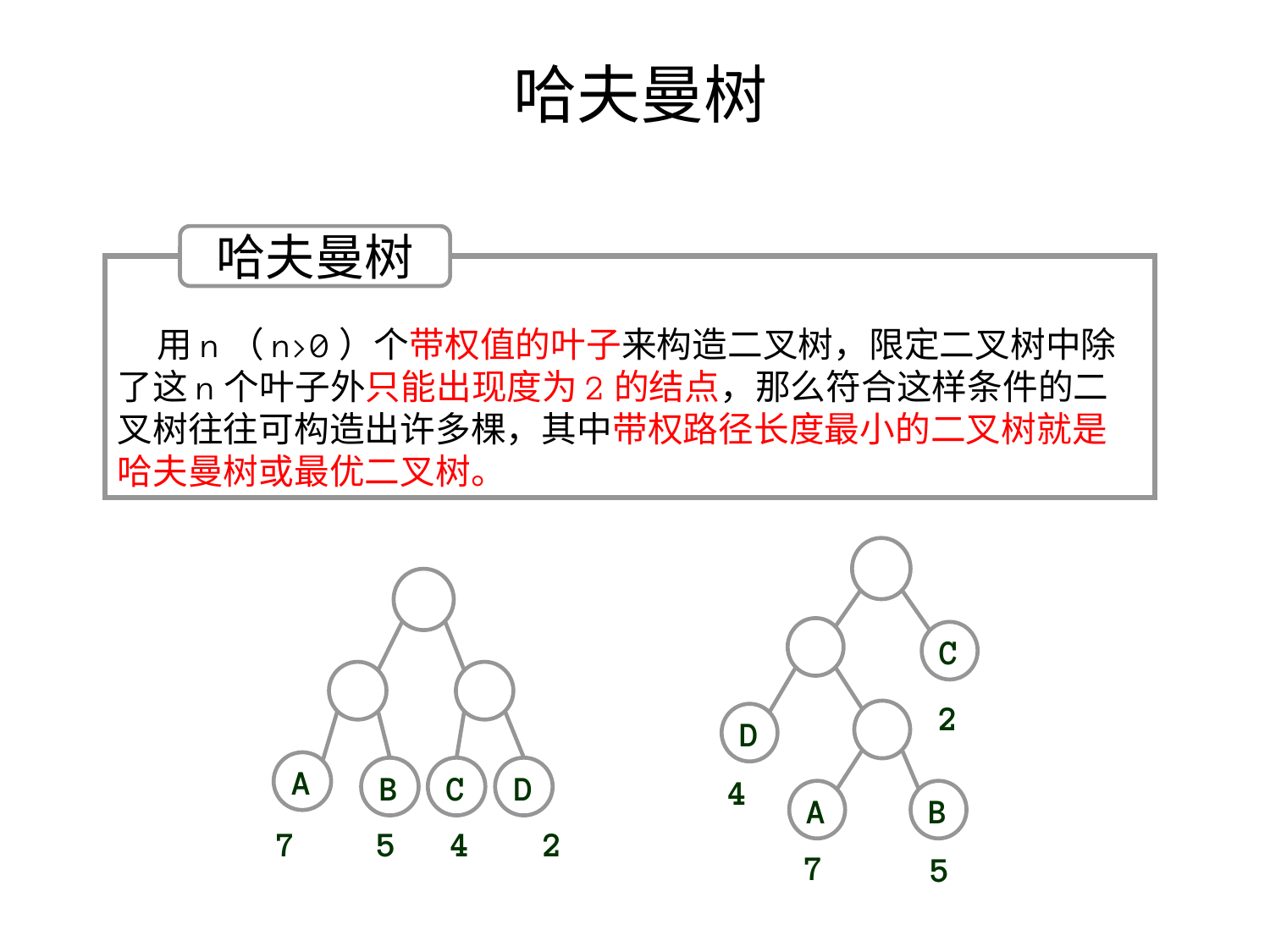

# 哈夫曼树
哈夫曼树

    用n（n>0）个带权值的叶子来构造二叉树，限定二叉树中除了这n个叶子外只能出现度为2的结点，那么符合这样条件的二叉树往往可构造出许多棵，其中带权路径长度最小的二叉树就是哈夫曼树或最优二叉树。

C
2

D
4
A
B
7
5

A
B
C
D
7
5
4
2
159